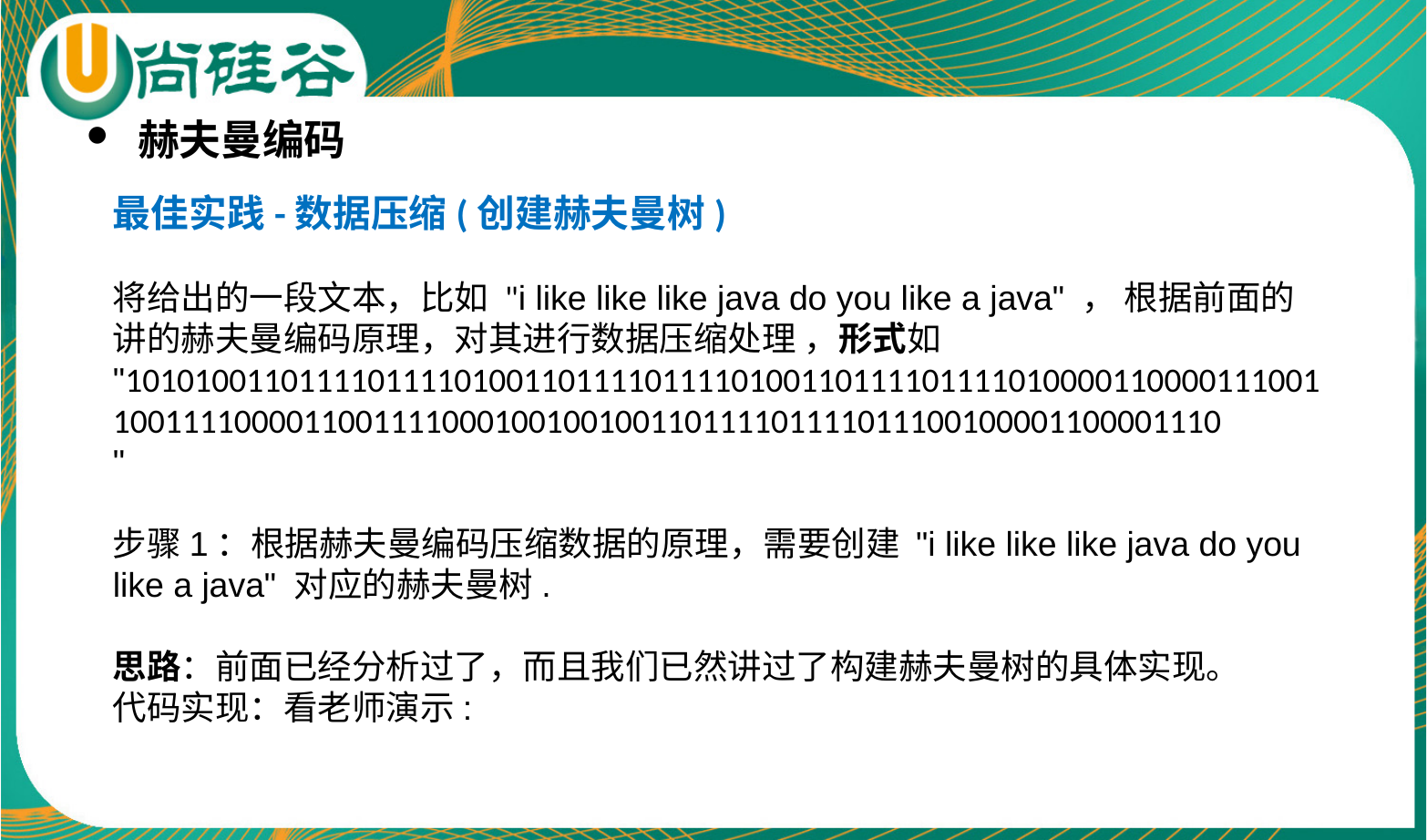

赫夫曼编码
最佳实践-数据压缩(创建赫夫曼树)

将给出的一段文本，比如 "i like like like java do you like a java" ， 根据前面的讲的赫夫曼编码原理，对其进行数据压缩处理 ，形式如 "1010100110111101111010011011110111101001101111011110100001100001110011001111000011001111000100100100110111101111011100100001100001110
"

步骤1：根据赫夫曼编码压缩数据的原理，需要创建 "i like like like java do you like a java" 对应的赫夫曼树.

思路：前面已经分析过了，而且我们已然讲过了构建赫夫曼树的具体实现。
代码实现：看老师演示: